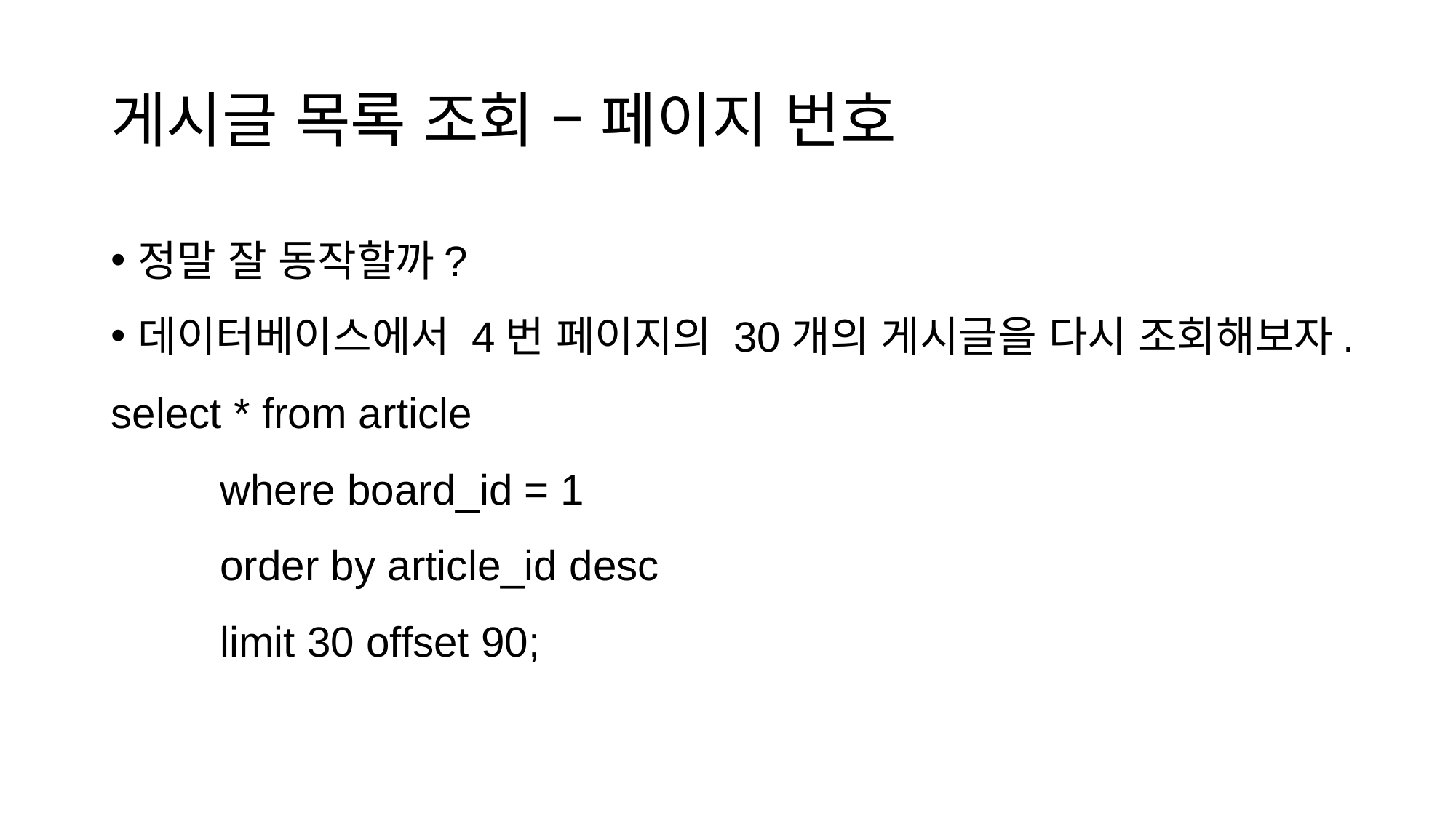

# 게시글 목록 조회 – 페이지 번호
정말 잘 동작할까?
데이터베이스에서 4번 페이지의 30개의 게시글을 다시 조회해보자.
select * from article
	where board_id = 1
	order by article_id desc
	limit 30 offset 90;